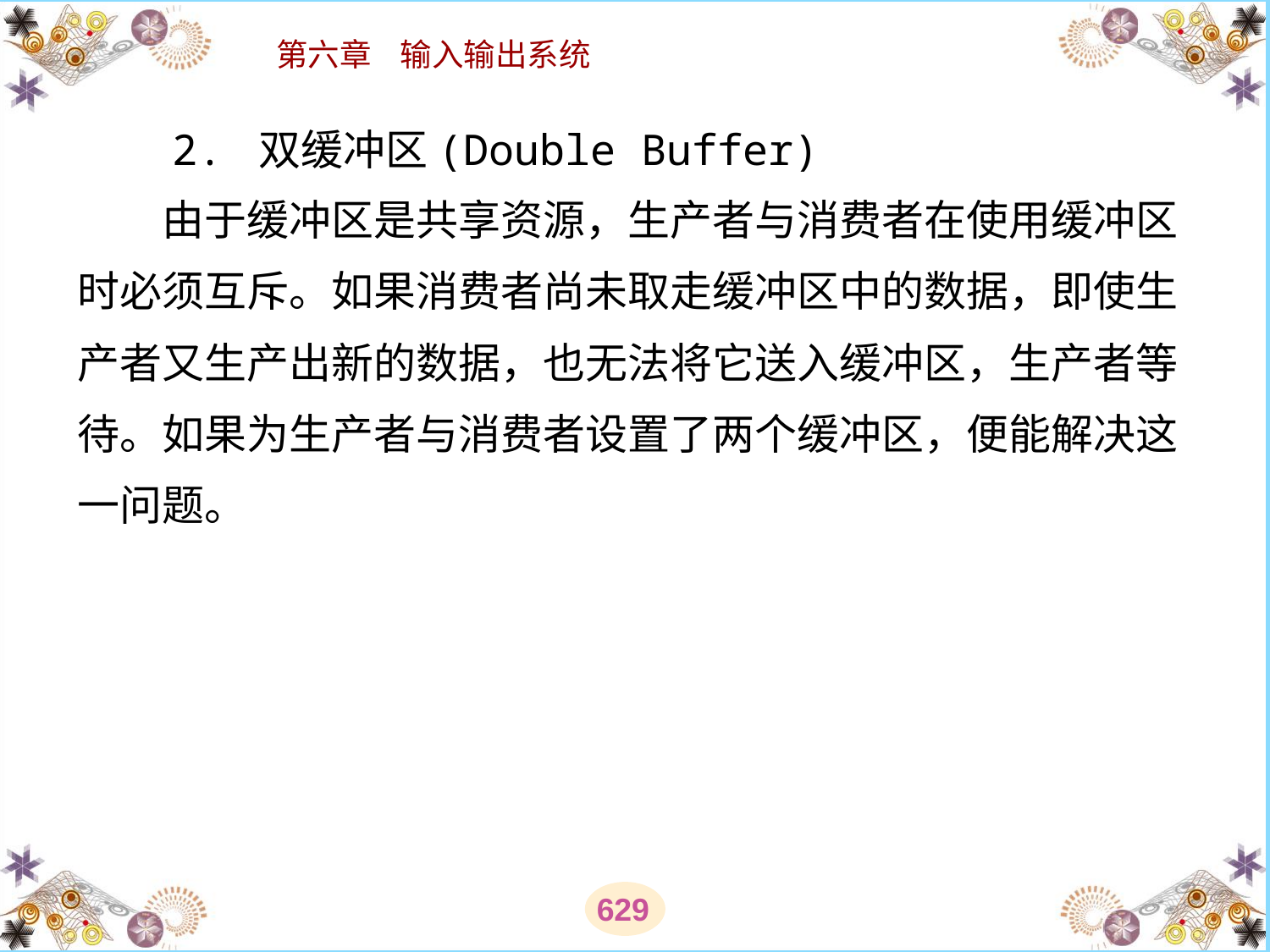

# 2. 双缓冲区(Double Buffer) 　　由于缓冲区是共享资源，生产者与消费者在使用缓冲区时必须互斥。如果消费者尚未取走缓冲区中的数据，即使生产者又生产出新的数据，也无法将它送入缓冲区，生产者等待。如果为生产者与消费者设置了两个缓冲区，便能解决这一问题。